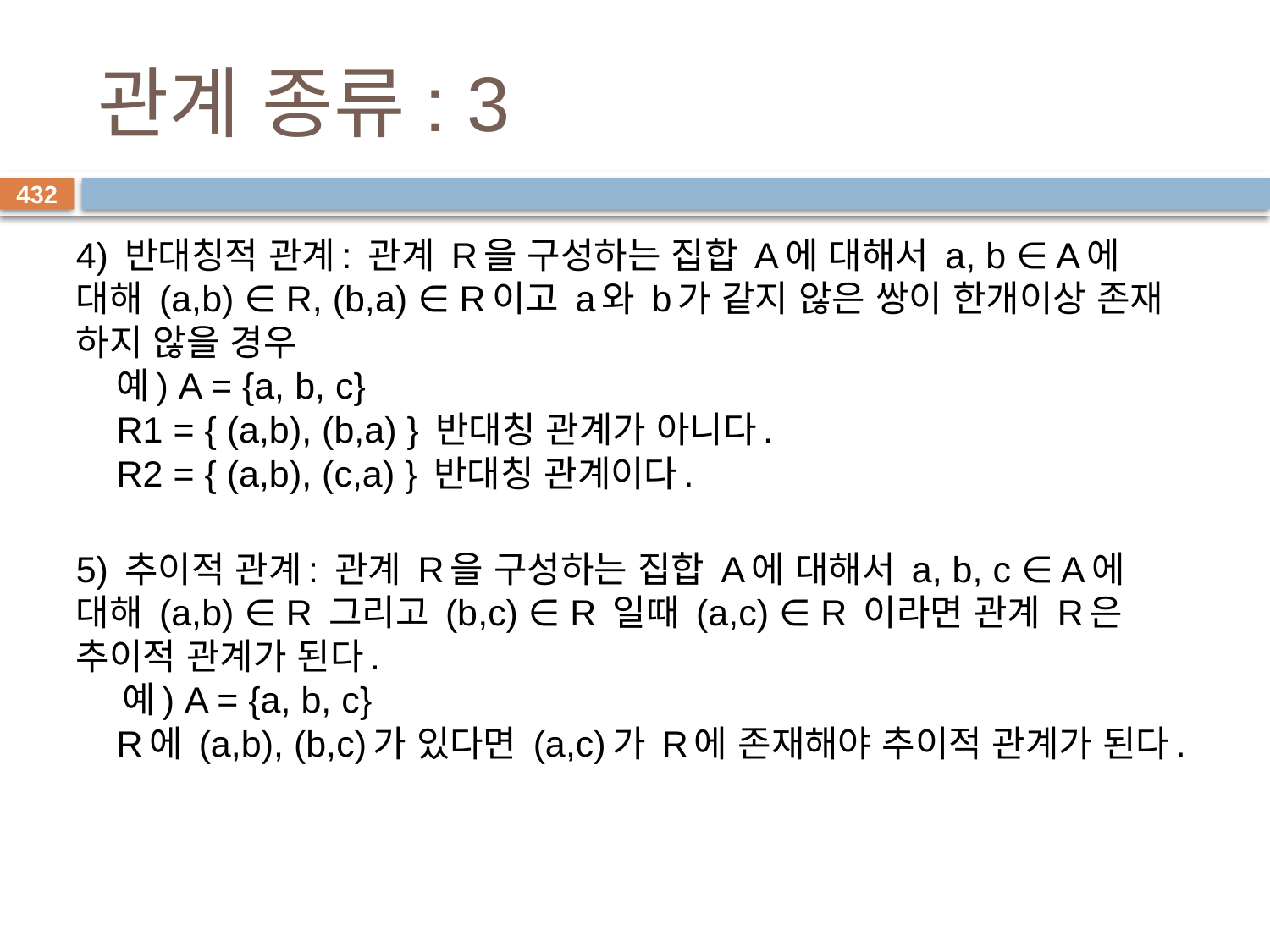

# 관계 종류: 3
432
4) 반대칭적 관계: 관계 R을 구성하는 집합 A에 대해서 a, b ∈ A에 대해 (a,b) ∈ R, (b,a) ∈ R이고 a와 b가 같지 않은 쌍이 한개이상 존재 하지 않을 경우
    예) A = {a, b, c}
    R1 = { (a,b), (b,a) } 반대칭 관계가 아니다.
    R2 = { (a,b), (c,a) } 반대칭 관계이다.
5) 추이적 관계: 관계 R을 구성하는 집합 A에 대해서 a, b, c ∈ A에 대해 (a,b) ∈ R 그리고 (b,c) ∈ R 일때 (a,c) ∈ R 이라면 관계 R은 추이적 관계가 된다.
    예) A = {a, b, c}
    R에 (a,b), (b,c)가 있다면 (a,c)가 R에 존재해야 추이적 관계가 된다.